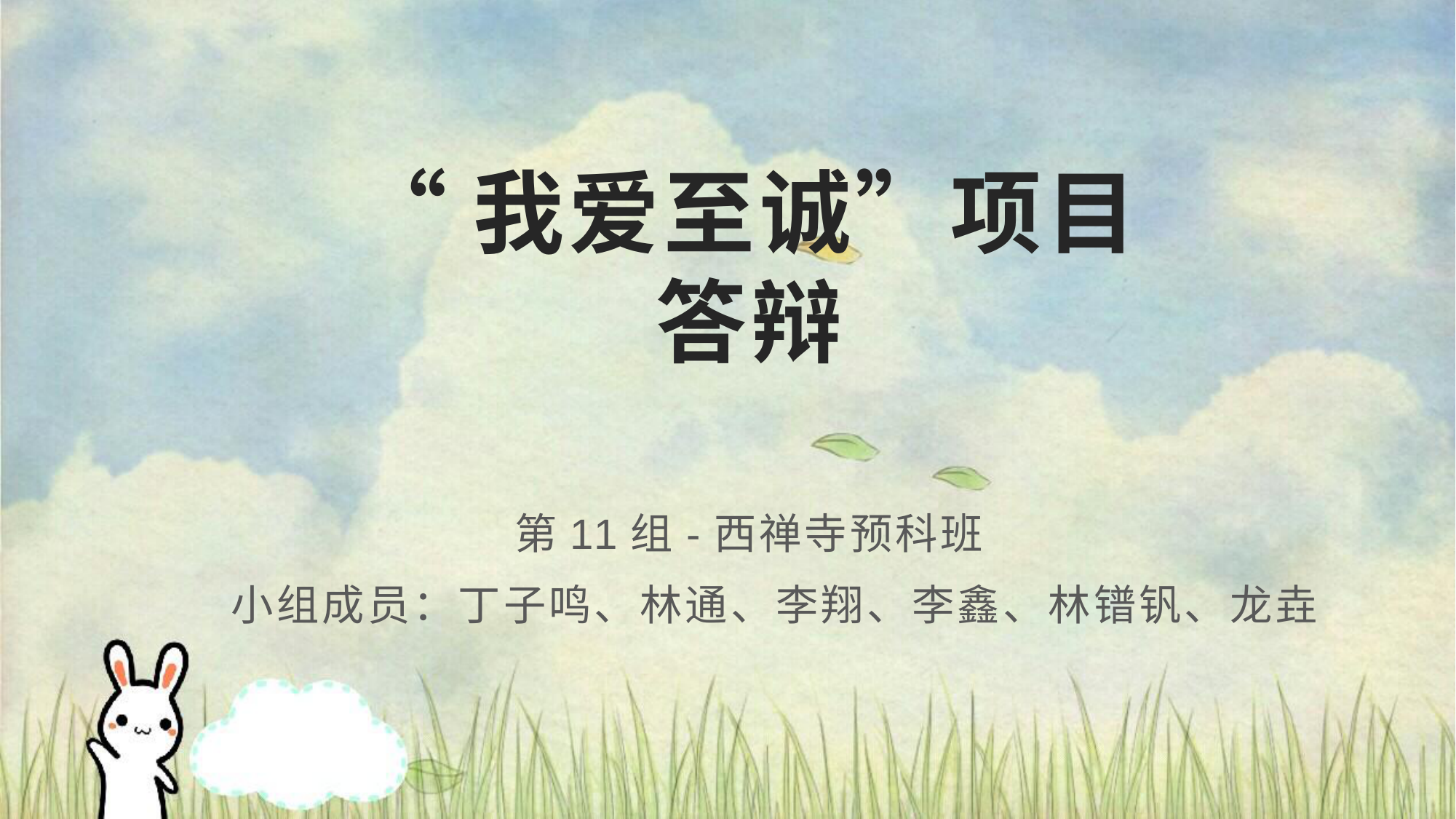

# “我爱至诚”项目 答辩
第11组-西禅寺预科班
      小组成员：丁子鸣、林通、李翔、李鑫、林镨钒、龙垚